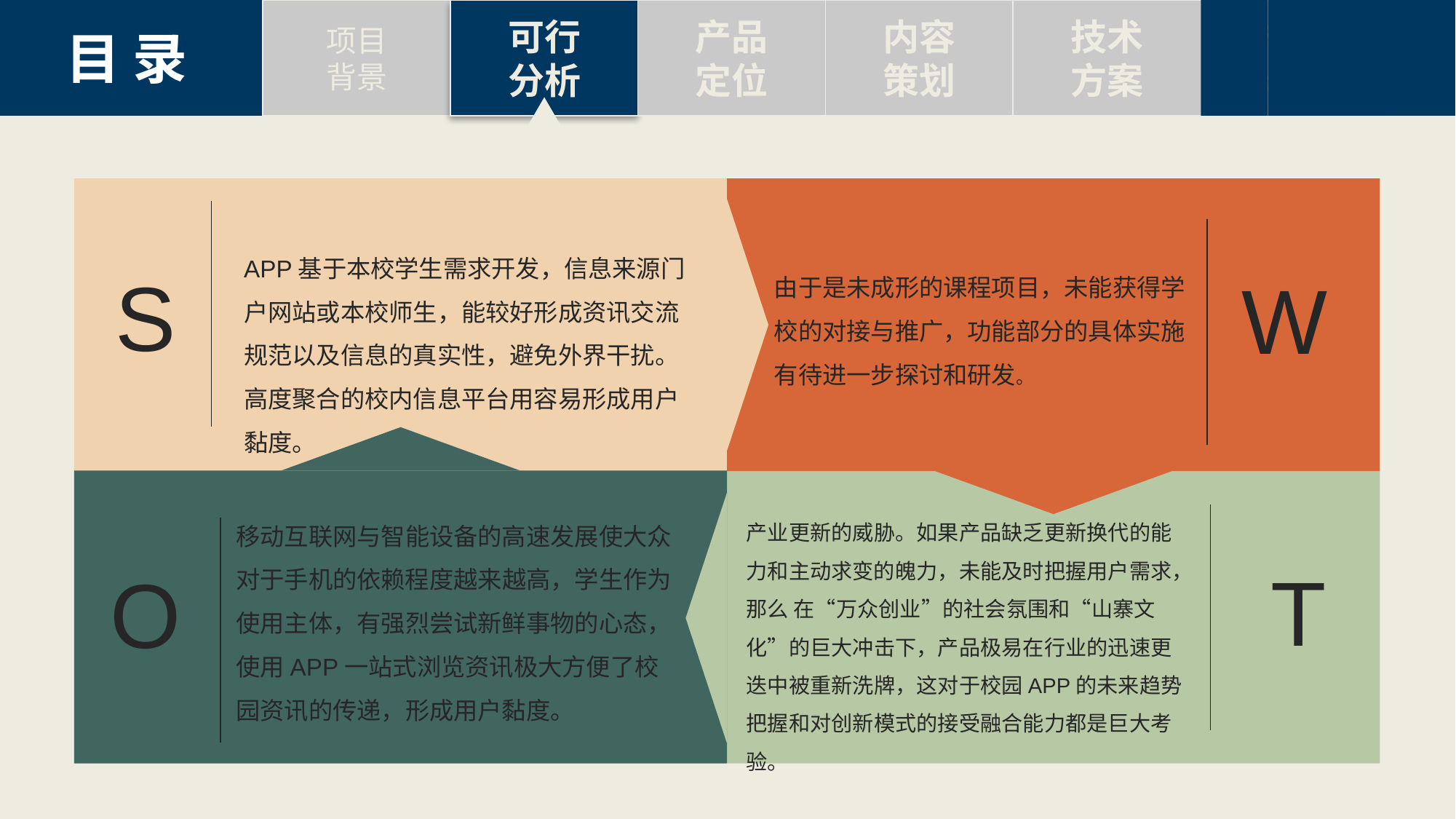

项目
背景
可行
分析
标题三
Text here
标题三
Text here
标题三
Text here
产品
定位
标题四
Text here
标题四
Text here
标题四
Text here
内容
策划
标题五
Text here
标题五
Text here
标题五
Text here
技术
方案
标题六
Text here
标题六
Text here
标题六
Text here

目 录

APP基于本校学生需求开发，信息来源门户网站或本校师生，能较好形成资讯交流规范以及信息的真实性，避免外界干扰。高度聚合的校内信息平台用容易形成用户黏度。
由于是未成形的课程项目，未能获得学校的对接与推广，功能部分的具体实施有待进一步探讨和研发。
S
W

移动互联网与智能设备的高速发展使大众对于手机的依赖程度越来越高，学生作为使用主体，有强烈尝试新鲜事物的心态，使用APP一站式浏览资讯极大方便了校园资讯的传递，形成用户黏度。
产业更新的威胁。如果产品缺乏更新换代的能力和主动求变的魄力，未能及时把握用户需求，那么 在“万众创业”的社会氛围和“山寨文化”的巨大冲击下，产品极易在行业的迅速更迭中被重新洗牌，这对于校园APP的未来趋势把握和对创新模式的接受融合能力都是巨大考验。
T
O